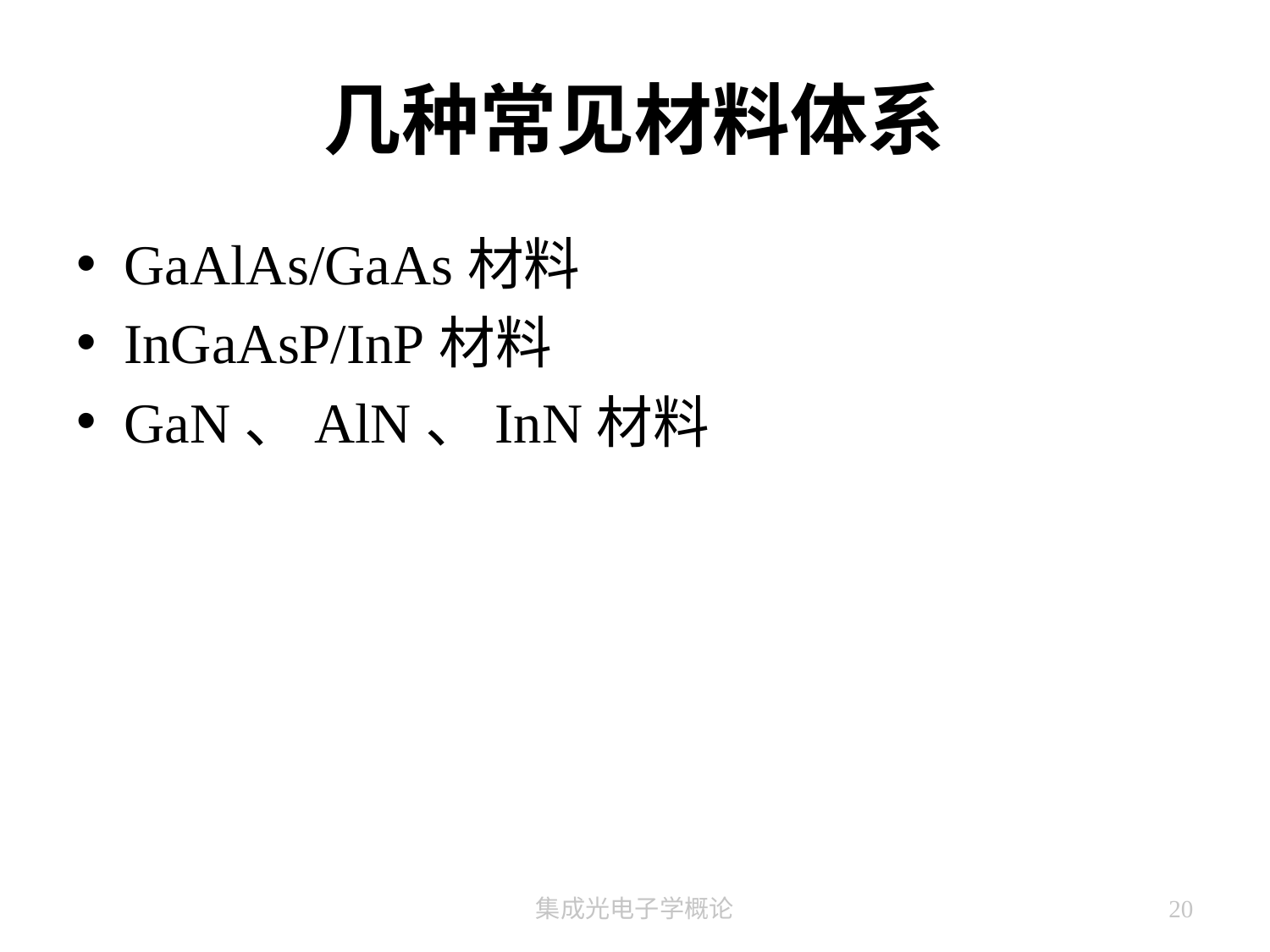

# 几种常见材料体系
GaAlAs/GaAs材料
InGaAsP/InP材料
GaN、AlN、InN材料
集成光电子学概论
20